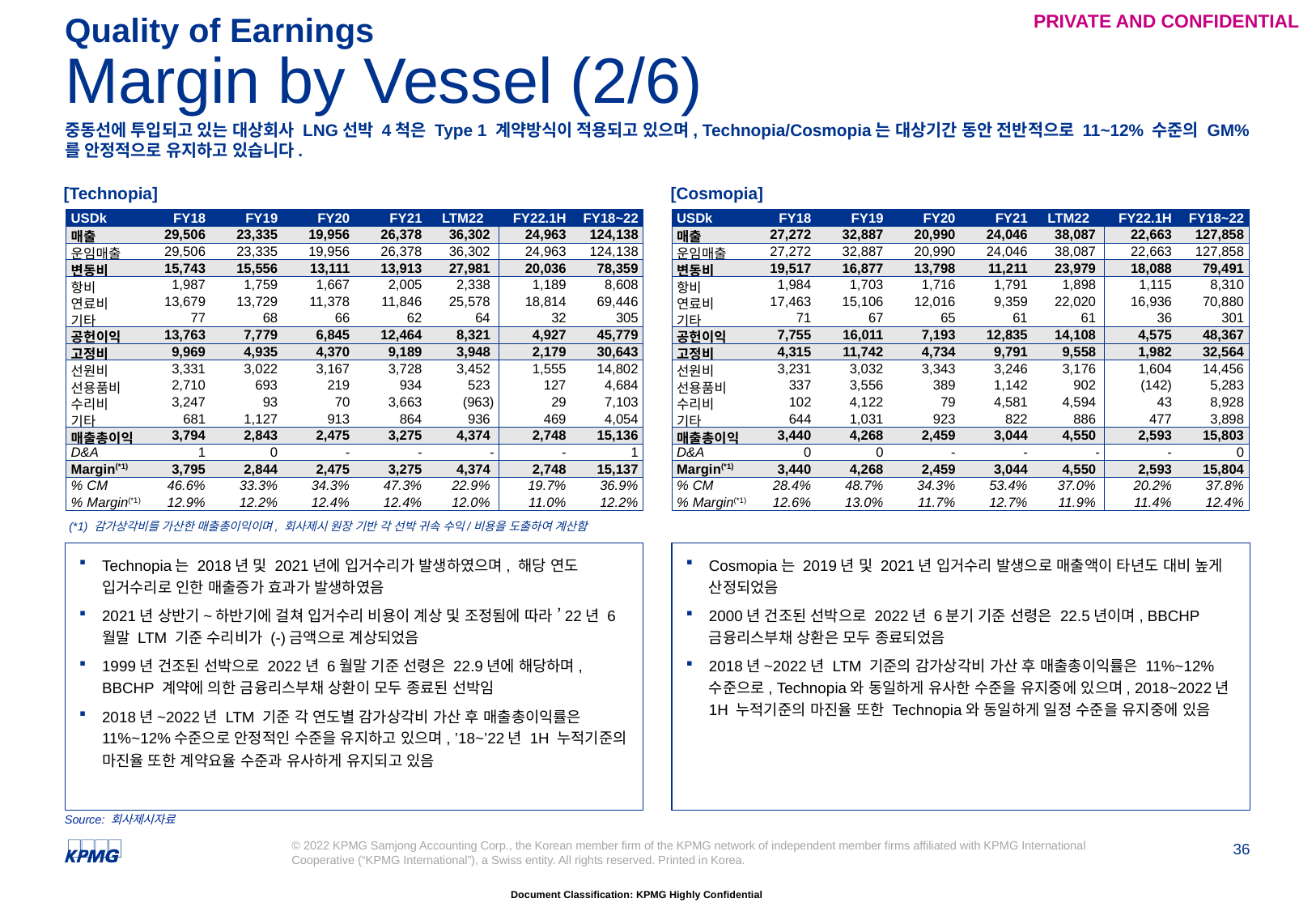

Quality of Earnings
# Margin by Vessel (2/6)
중동선에 투입되고 있는 대상회사 LNG선박 4척은 Type 1 계약방식이 적용되고 있으며, Technopia/Cosmopia는 대상기간 동안 전반적으로 11~12% 수준의 GM%를 안정적으로 유지하고 있습니다.
[Technopia]
[Cosmopia]
| USDk | FY18 | FY19 | FY20 | FY21 | LTM22 | FY22.1H | FY18~22 |
| --- | --- | --- | --- | --- | --- | --- | --- |
| 매출 | 29,506 | 23,335 | 19,956 | 26,378 | 36,302 | 24,963 | 124,138 |
| 운임매출 | 29,506 | 23,335 | 19,956 | 26,378 | 36,302 | 24,963 | 124,138 |
| 변동비 | 15,743 | 15,556 | 13,111 | 13,913 | 27,981 | 20,036 | 78,359 |
| 항비 | 1,987 | 1,759 | 1,667 | 2,005 | 2,338 | 1,189 | 8,608 |
| 연료비 | 13,679 | 13,729 | 11,378 | 11,846 | 25,578 | 18,814 | 69,446 |
| 기타 | 77 | 68 | 66 | 62 | 64 | 32 | 305 |
| 공헌이익 | 13,763 | 7,779 | 6,845 | 12,464 | 8,321 | 4,927 | 45,779 |
| 고정비 | 9,969 | 4,935 | 4,370 | 9,189 | 3,948 | 2,179 | 30,643 |
| 선원비 | 3,331 | 3,022 | 3,167 | 3,728 | 3,452 | 1,555 | 14,802 |
| 선용품비 | 2,710 | 693 | 219 | 934 | 523 | 127 | 4,684 |
| 수리비 | 3,247 | 93 | 70 | 3,663 | (963) | 29 | 7,103 |
| 기타 | 681 | 1,127 | 913 | 864 | 936 | 469 | 4,054 |
| 매출총이익 | 3,794 | 2,843 | 2,475 | 3,275 | 4,374 | 2,748 | 15,136 |
| D&A | 1 | 0 | - | - | - | - | 1 |
| Margin(\*1) | 3,795 | 2,844 | 2,475 | 3,275 | 4,374 | 2,748 | 15,137 |
| % CM | 46.6% | 33.3% | 34.3% | 47.3% | 22.9% | 19.7% | 36.9% |
| % Margin(\*1) | 12.9% | 12.2% | 12.4% | 12.4% | 12.0% | 11.0% | 12.2% |
| USDk | FY18 | FY19 | FY20 | FY21 | LTM22 | FY22.1H | FY18~22 |
| --- | --- | --- | --- | --- | --- | --- | --- |
| 매출 | 27,272 | 32,887 | 20,990 | 24,046 | 38,087 | 22,663 | 127,858 |
| 운임매출 | 27,272 | 32,887 | 20,990 | 24,046 | 38,087 | 22,663 | 127,858 |
| 변동비 | 19,517 | 16,877 | 13,798 | 11,211 | 23,979 | 18,088 | 79,491 |
| 항비 | 1,984 | 1,703 | 1,716 | 1,791 | 1,898 | 1,115 | 8,310 |
| 연료비 | 17,463 | 15,106 | 12,016 | 9,359 | 22,020 | 16,936 | 70,880 |
| 기타 | 71 | 67 | 65 | 61 | 61 | 36 | 301 |
| 공헌이익 | 7,755 | 16,011 | 7,193 | 12,835 | 14,108 | 4,575 | 48,367 |
| 고정비 | 4,315 | 11,742 | 4,734 | 9,791 | 9,558 | 1,982 | 32,564 |
| 선원비 | 3,231 | 3,032 | 3,343 | 3,246 | 3,176 | 1,604 | 14,456 |
| 선용품비 | 337 | 3,556 | 389 | 1,142 | 902 | (142) | 5,283 |
| 수리비 | 102 | 4,122 | 79 | 4,581 | 4,594 | 43 | 8,928 |
| 기타 | 644 | 1,031 | 923 | 822 | 886 | 477 | 3,898 |
| 매출총이익 | 3,440 | 4,268 | 2,459 | 3,044 | 4,550 | 2,593 | 15,803 |
| D&A | 0 | 0 | - | - | - | - | 0 |
| Margin(\*1) | 3,440 | 4,268 | 2,459 | 3,044 | 4,550 | 2,593 | 15,804 |
| % CM | 28.4% | 48.7% | 34.3% | 53.4% | 37.0% | 20.2% | 37.8% |
| % Margin(\*1) | 12.6% | 13.0% | 11.7% | 12.7% | 11.9% | 11.4% | 12.4% |
(*1) 감가상각비를 가산한 매출총이익이며, 회사제시 원장 기반 각 선박 귀속 수익/비용을 도출하여 계산함
Technopia는 2018년 및 2021년에 입거수리가 발생하였으며, 해당 연도 입거수리로 인한 매출증가 효과가 발생하였음
2021년 상반기~하반기에 걸쳐 입거수리 비용이 계상 및 조정됨에 따라 ’22년 6월말 LTM 기준 수리비가 (-)금액으로 계상되었음
1999년 건조된 선박으로 2022년 6월말 기준 선령은 22.9년에 해당하며, BBCHP 계약에 의한 금융리스부채 상환이 모두 종료된 선박임
2018년~2022년 LTM 기준 각 연도별 감가상각비 가산 후 매출총이익률은 11%~12%수준으로 안정적인 수준을 유지하고 있으며, ’18~’22년 1H 누적기준의 마진율 또한 계약요율 수준과 유사하게 유지되고 있음

Cosmopia는 2019년 및 2021년 입거수리 발생으로 매출액이 타년도 대비 높게 산정되었음
2000년 건조된 선박으로 2022년 6분기 기준 선령은 22.5년이며, BBCHP 금융리스부채 상환은 모두 종료되었음
2018년~2022년 LTM 기준의 감가상각비 가산 후 매출총이익률은 11%~12%수준으로, Technopia와 동일하게 유사한 수준을 유지중에 있으며, 2018~2022년 1H 누적기준의 마진율 또한 Technopia와 동일하게 일정 수준을 유지중에 있음
Source: 회사제시자료